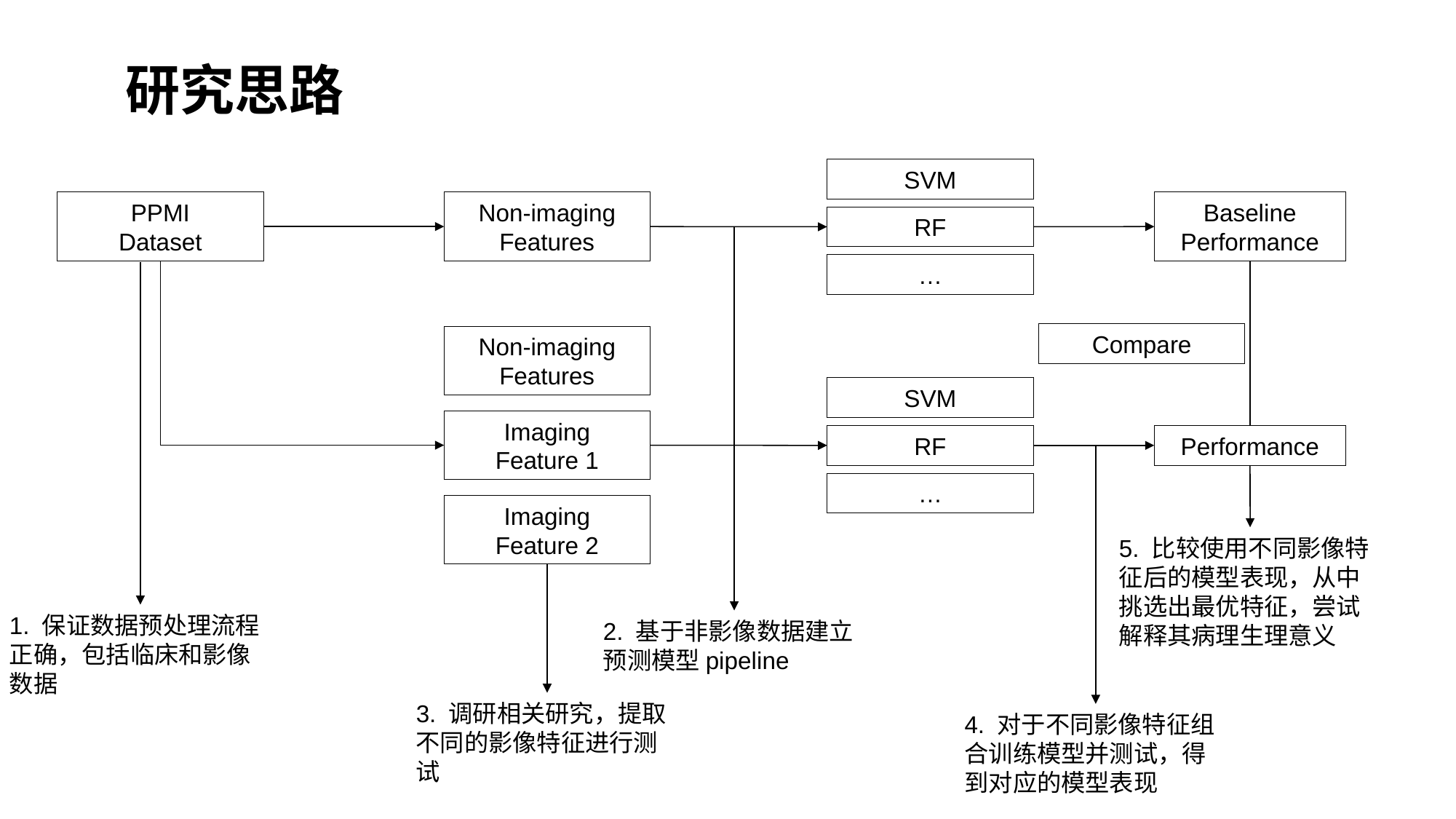

研究思路
SVM
RF
…
PPMI
Dataset
Non-imaging
Features
Baseline
Performance
Compare
Non-imaging
Features
Imaging
Feature 1
Imaging
Feature 2
SVM
RF
…
Performance
5. 比较使用不同影像特征后的模型表现，从中挑选出最优特征，尝试解释其病理生理意义
1. 保证数据预处理流程正确，包括临床和影像数据
2. 基于非影像数据建立预测模型pipeline
3. 调研相关研究，提取不同的影像特征进行测试
4. 对于不同影像特征组合训练模型并测试，得到对应的模型表现